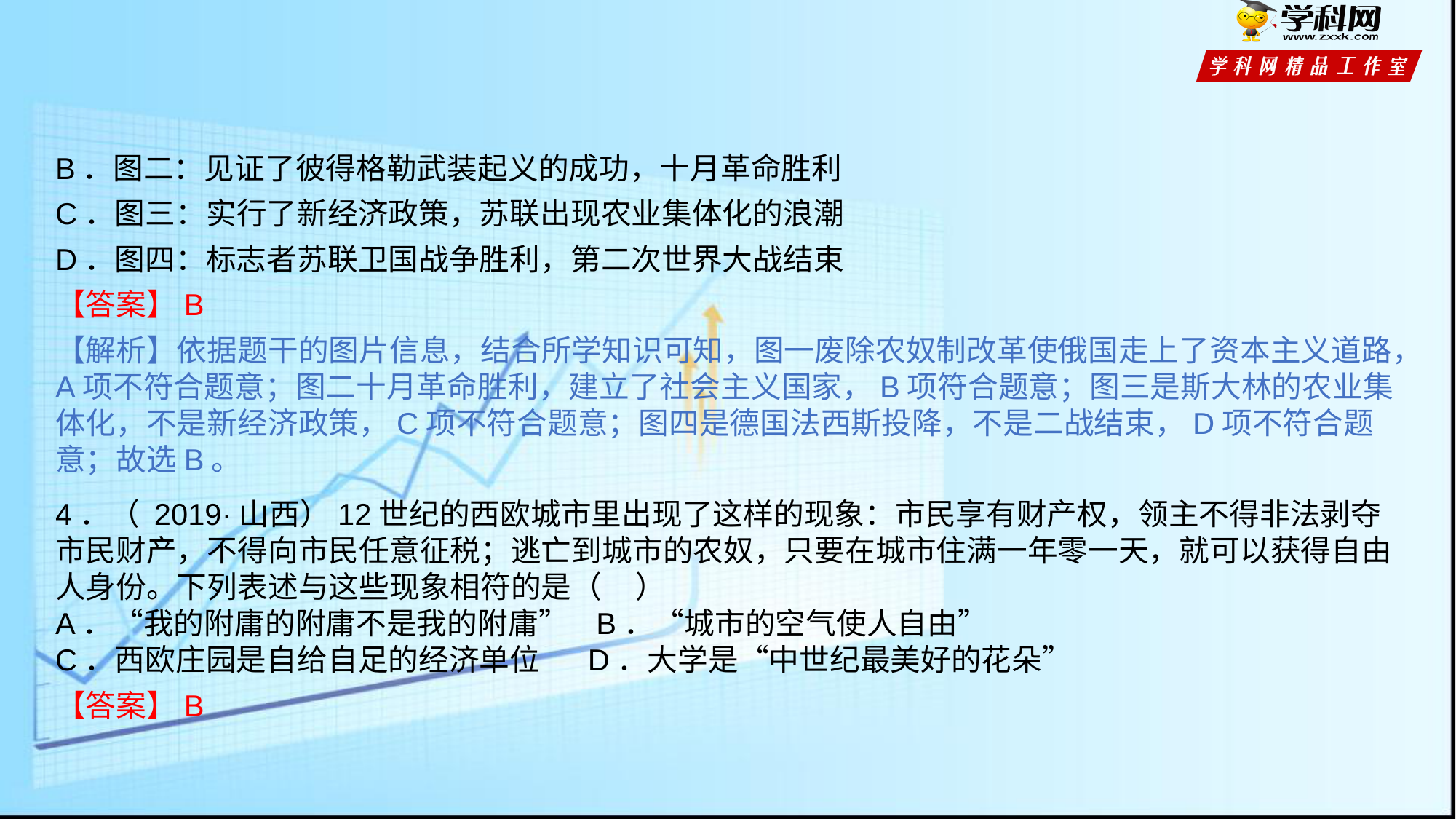

B．图二：见证了彼得格勒武装起义的成功，十月革命胜利
C．图三：实行了新经济政策，苏联出现农业集体化的浪潮
D．图四：标志者苏联卫国战争胜利，第二次世界大战结束
【答案】B
【解析】依据题干的图片信息，结合所学知识可知，图一废除农奴制改革使俄国走上了资本主义道路，A项不符合题意；图二十月革命胜利，建立了社会主义国家，B项符合题意；图三是斯大林的农业集体化，不是新经济政策，C项不符合题意；图四是德国法西斯投降，不是二战结束，D项不符合题意；故选B。
4．（ 2019·山西）12世纪的西欧城市里出现了这样的现象：市民享有财产权，领主不得非法剥夺市民财产，不得向市民任意征税；逃亡到城市的农奴，只要在城市住满一年零一天，就可以获得自由人身份。下列表述与这些现象相符的是（     ）
A．“我的附庸的附庸不是我的附庸”   B．“城市的空气使人自由”
C．西欧庄园是自给自足的经济单位      D．大学是“中世纪最美好的花朵”
【答案】B